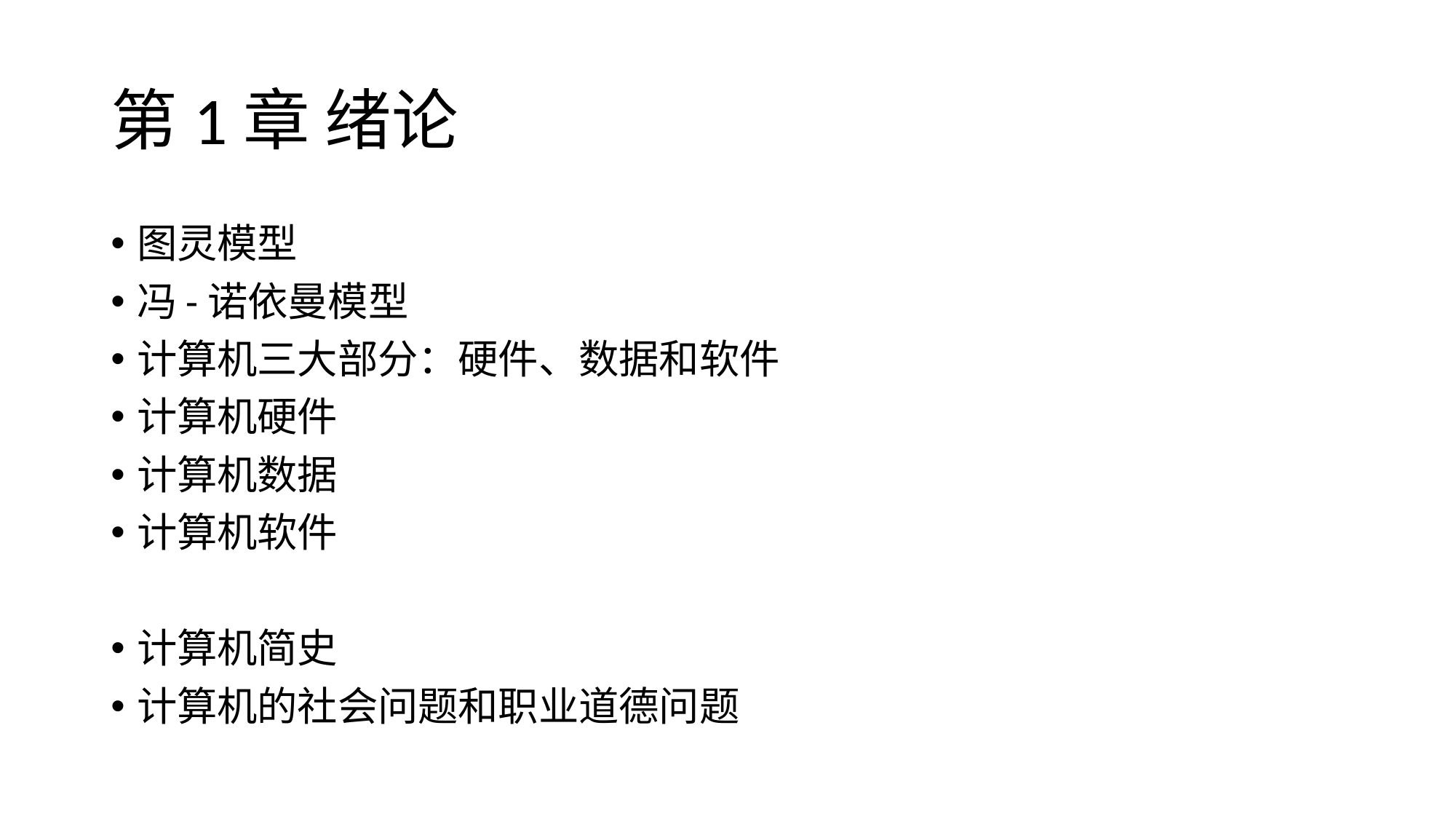

# 第1章 绪论
图灵模型
冯-诺依曼模型
计算机三大部分：硬件、数据和软件
计算机硬件
计算机数据
计算机软件

计算机简史
计算机的社会问题和职业道德问题